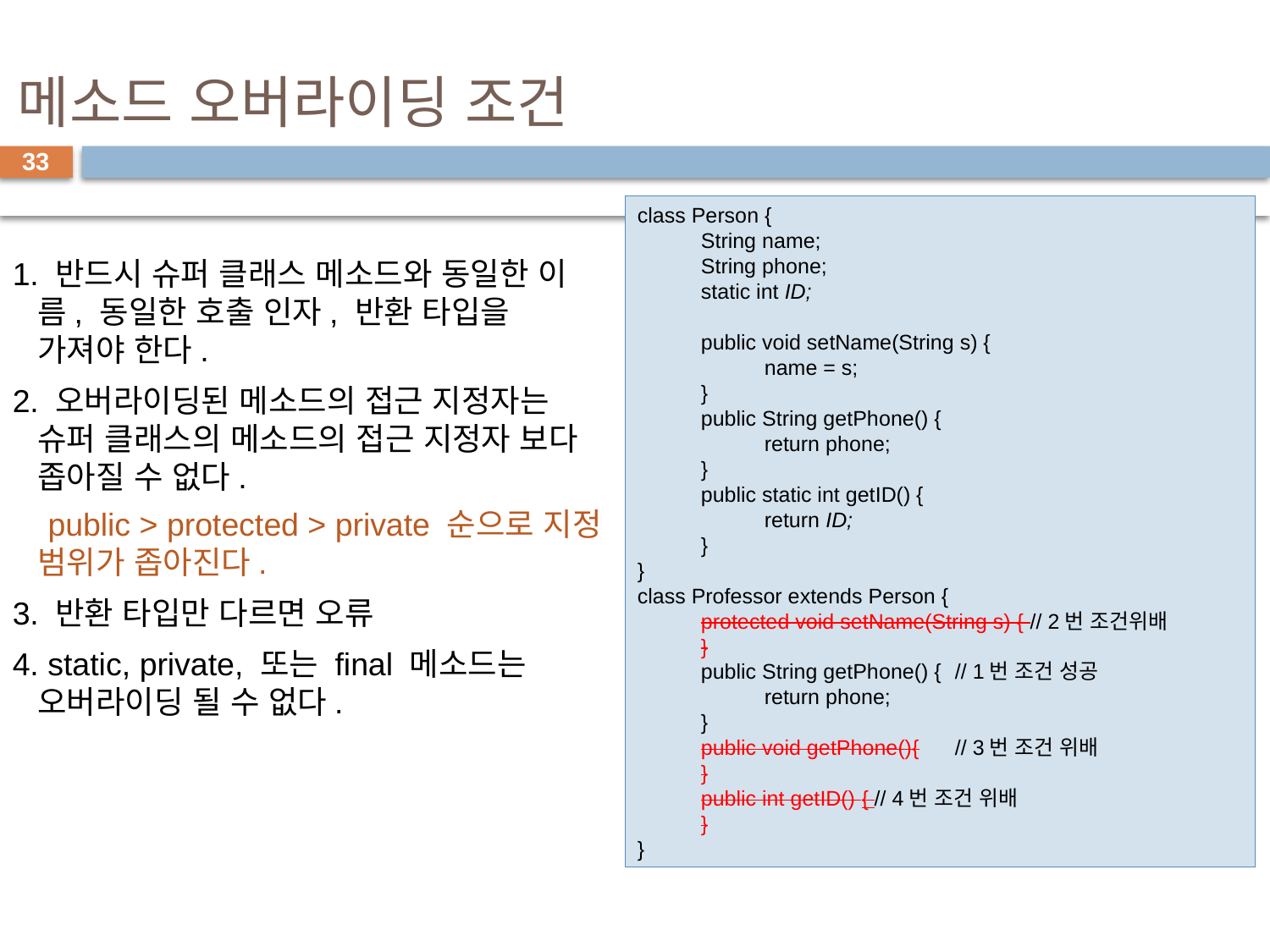

# 메소드 오버라이딩 조건
33
class Person {
String name;
String phone;
static int ID;

public void setName(String s) {
name = s;
}
public String getPhone() {
return phone;
}
public static int getID() {
return ID;
}
}
class Professor extends Person {
protected void setName(String s) { // 2번 조건위배
}
public String getPhone() {	// 1번 조건 성공
return phone;
}
public void getPhone(){	// 3번 조건 위배
}
public int getID() { // 4번 조건 위배
}
}
1. 반드시 슈퍼 클래스 메소드와 동일한 이름, 동일한 호출 인자, 반환 타입을 가져야 한다.
2. 오버라이딩된 메소드의 접근 지정자는 슈퍼 클래스의 메소드의 접근 지정자 보다 좁아질 수 없다.
    public > protected > private 순으로 지정 범위가 좁아진다.
3. 반환 타입만 다르면 오류
4. static, private, 또는 final 메소드는 오버라이딩 될 수 없다.